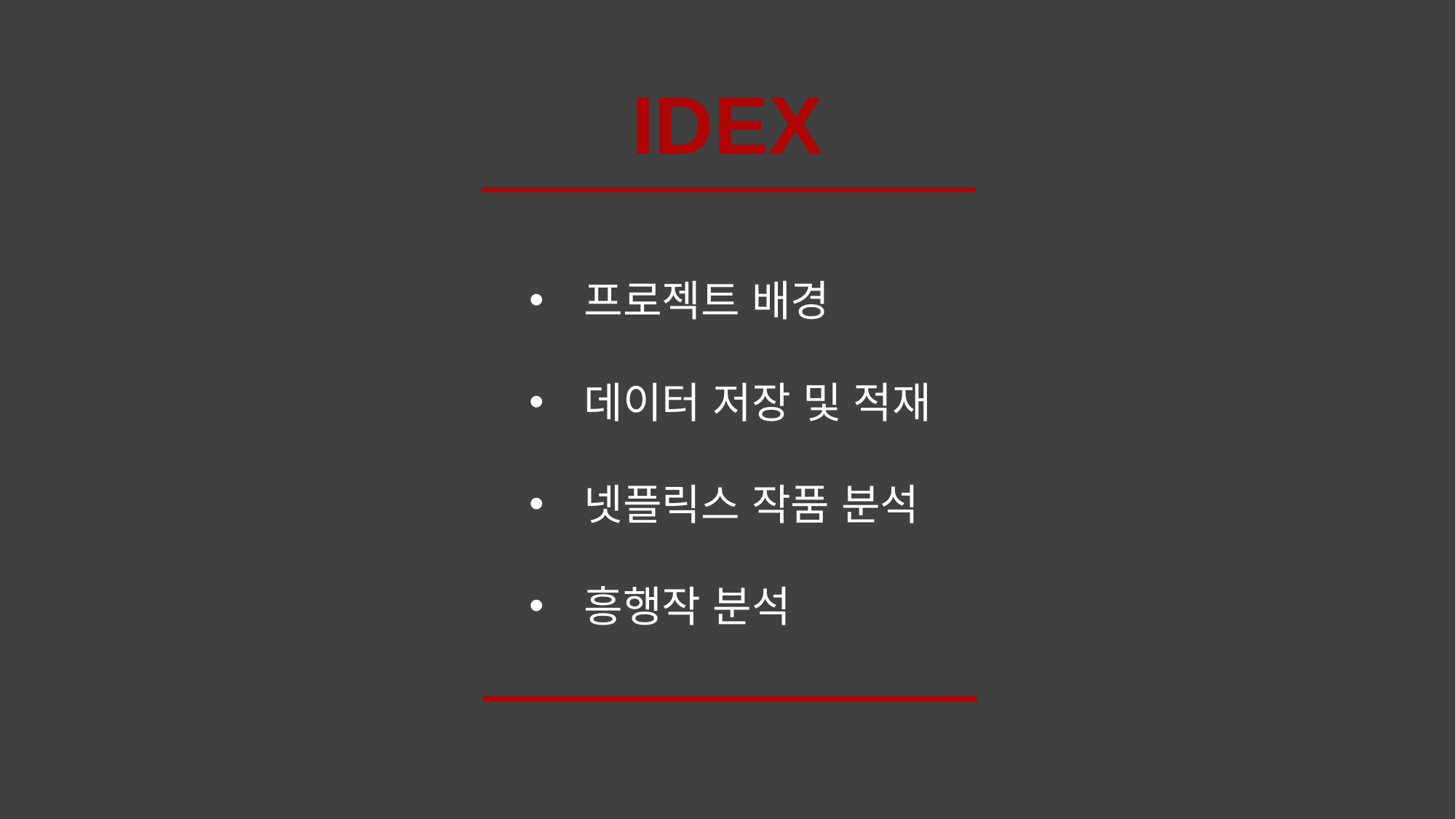

IDEX
프로젝트 배경
데이터 저장 및 적재
넷플릭스 작품 분석
흥행작 분석